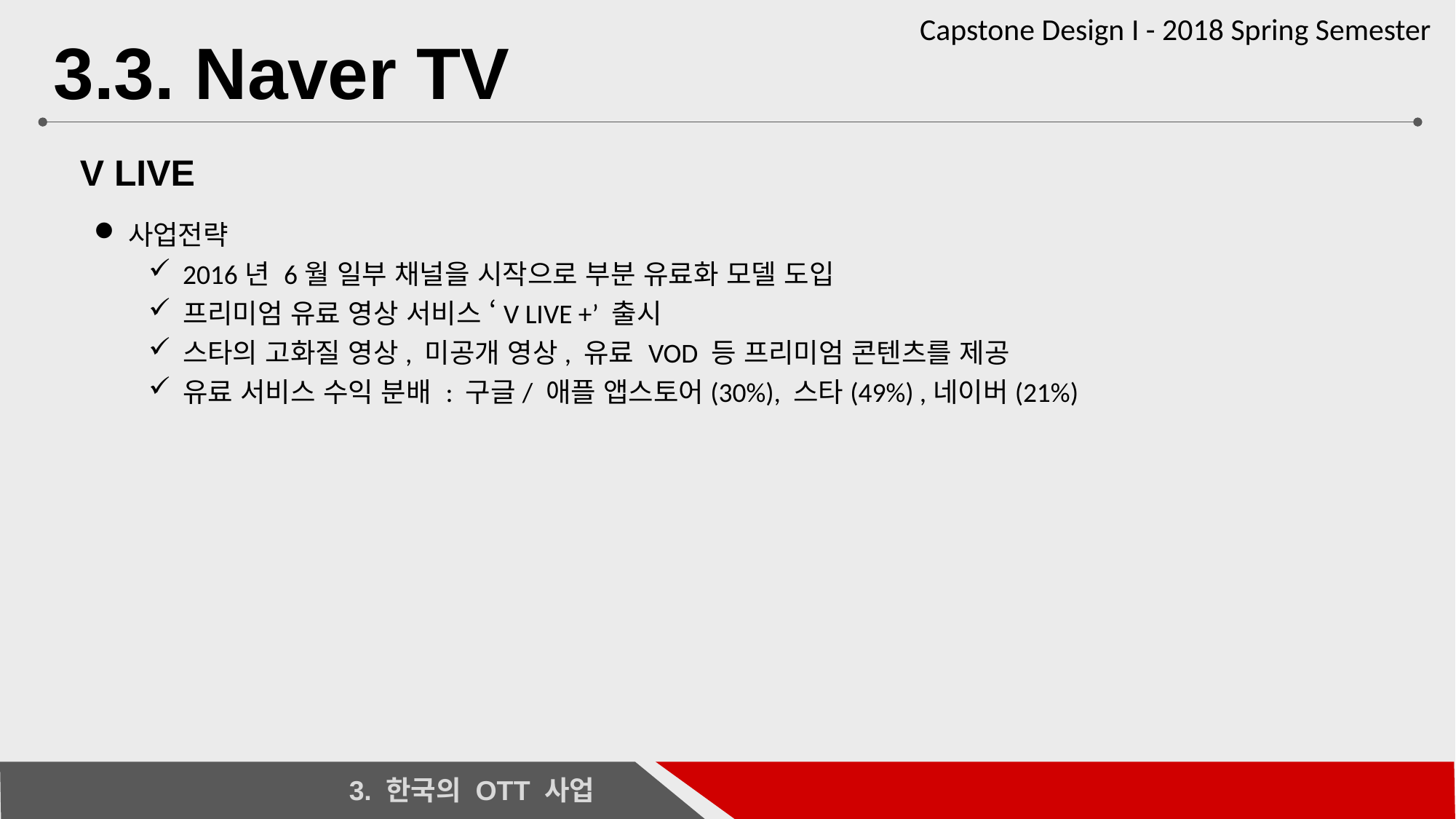

# 3.3. Naver TV
V LIVE
사업전략
2016년 6월 일부 채널을 시작으로 부분 유료화 모델 도입
프리미엄 유료 영상 서비스 ‘V LIVE +’ 출시
스타의 고화질 영상, 미공개 영상, 유료 VOD 등 프리미엄 콘텐츠를 제공
유료 서비스 수익 분배 : 구글/ 애플 앱스토어(30%), 스타(49%) ,네이버(21%)
 3. 한국의 OTT 사업